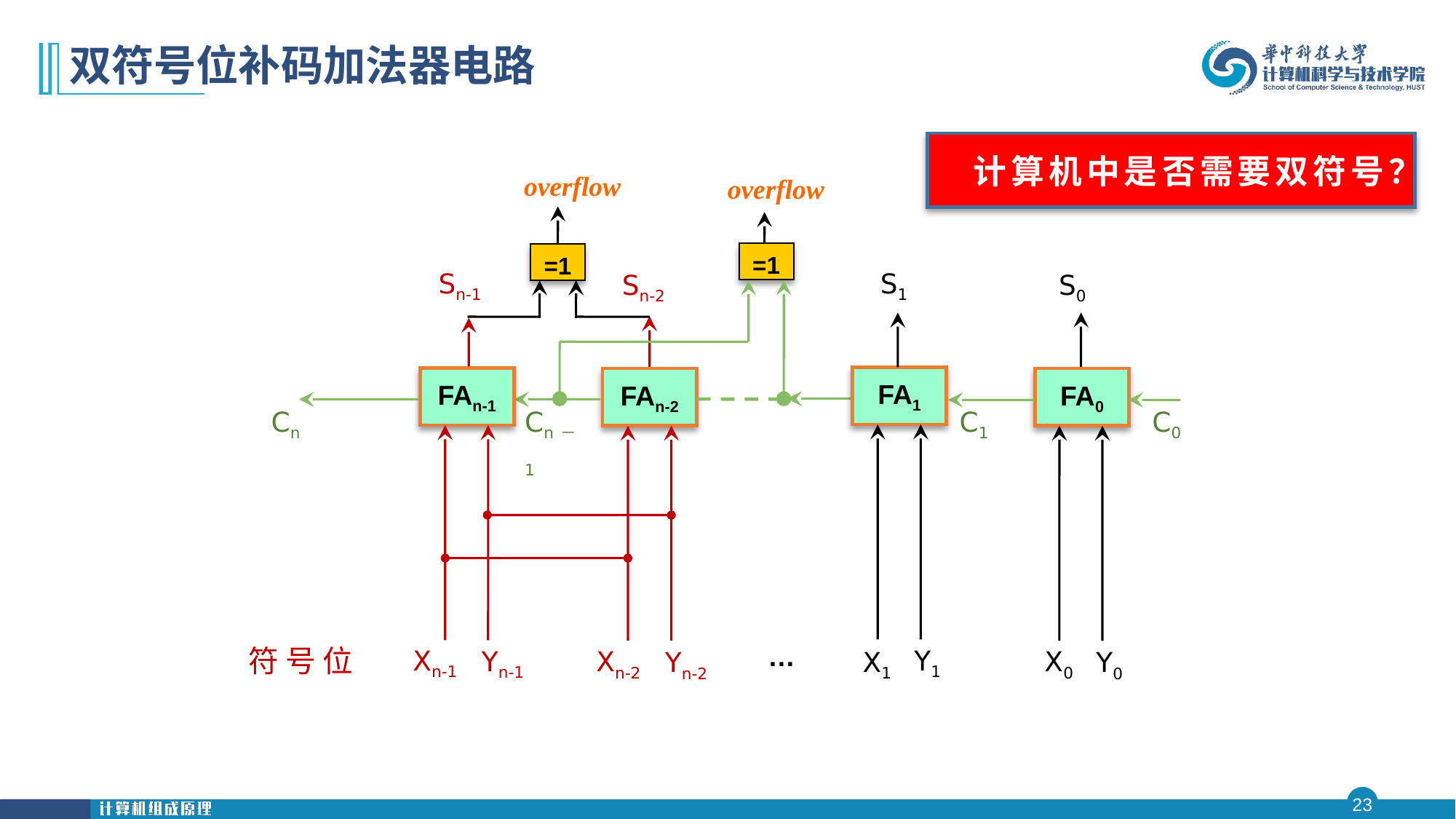

# 双符号位补码加法器电路
 计算机中是否需要双符号？
overflow

=1

overflow

=1

Sn-1

FAn-1

Xn-1
Yn-1
Cn
Cn－1
S1

FA1

Y1
X1
…
Sn-2

FAn-2

Xn-2
Yn-2
S0

FA0
C1
C0

X0
Y0

符 号 位